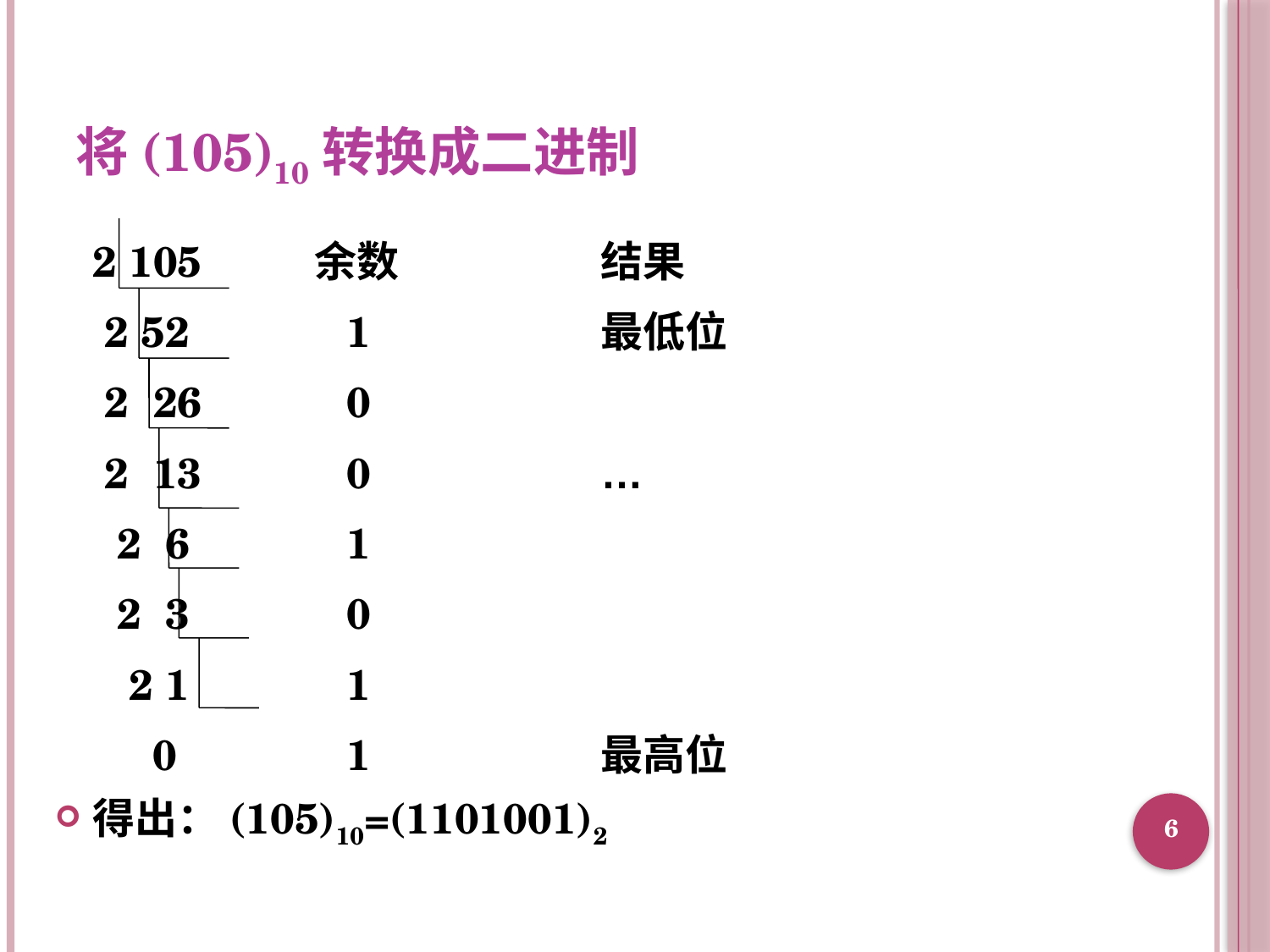

# 将(105)10转换成二进制

	2 105	       余数		结果
	 2 52		1		最低位
	 2  26		0
	 2  13		0		…
	  2  6		1
	  2  3		0
	   2 1		1
	     0		1		最高位
得出：(105)10=(1101001)2

6